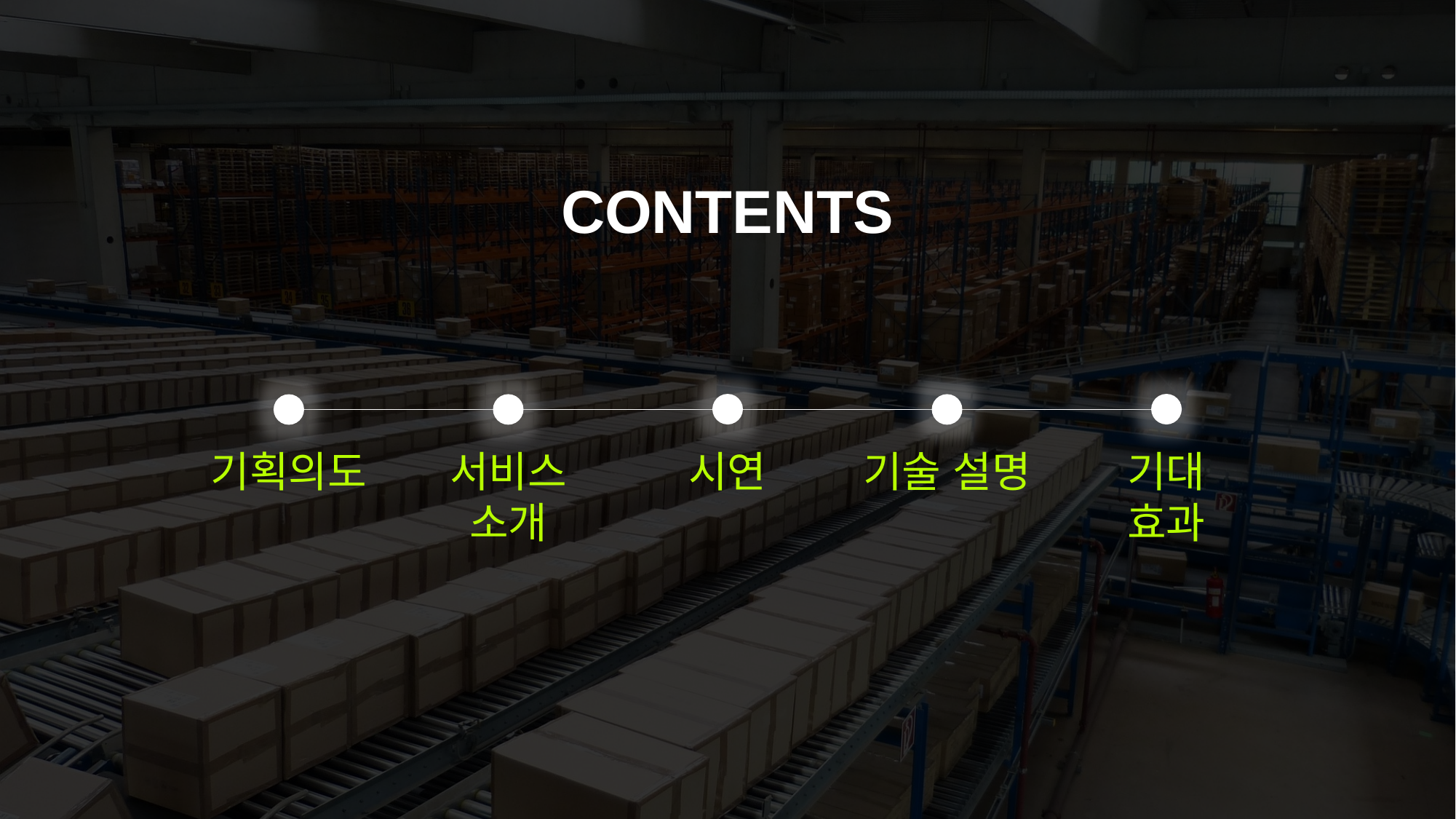

CONTENTS

기획의도
서비스 소개
시연
기술 설명
기대 효과